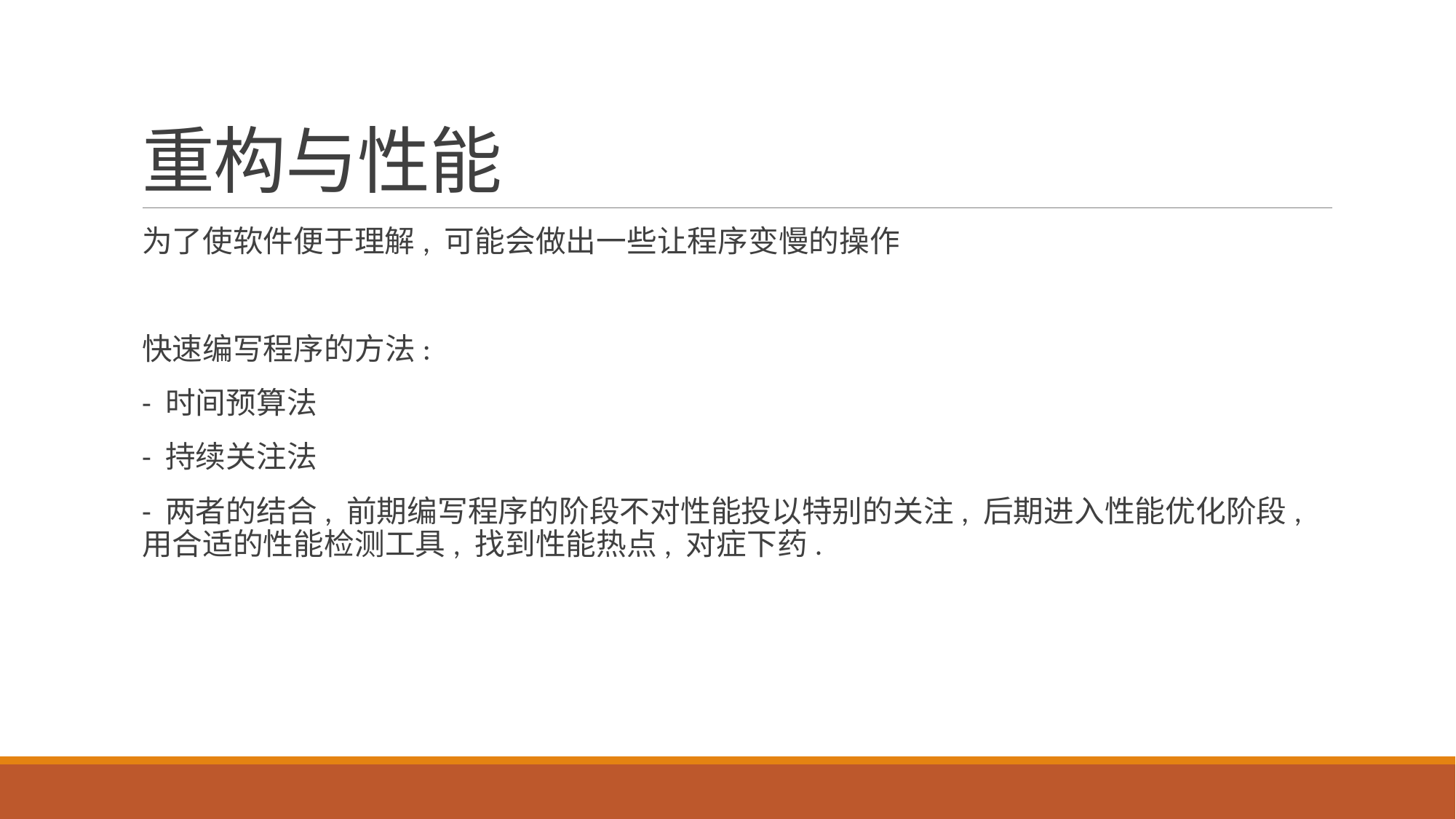

# 重构与性能
为了使软件便于理解, 可能会做出一些让程序变慢的操作

快速编写程序的方法:
- 时间预算法
- 持续关注法
- 两者的结合, 前期编写程序的阶段不对性能投以特别的关注, 后期进入性能优化阶段, 用合适的性能检测工具, 找到性能热点, 对症下药.